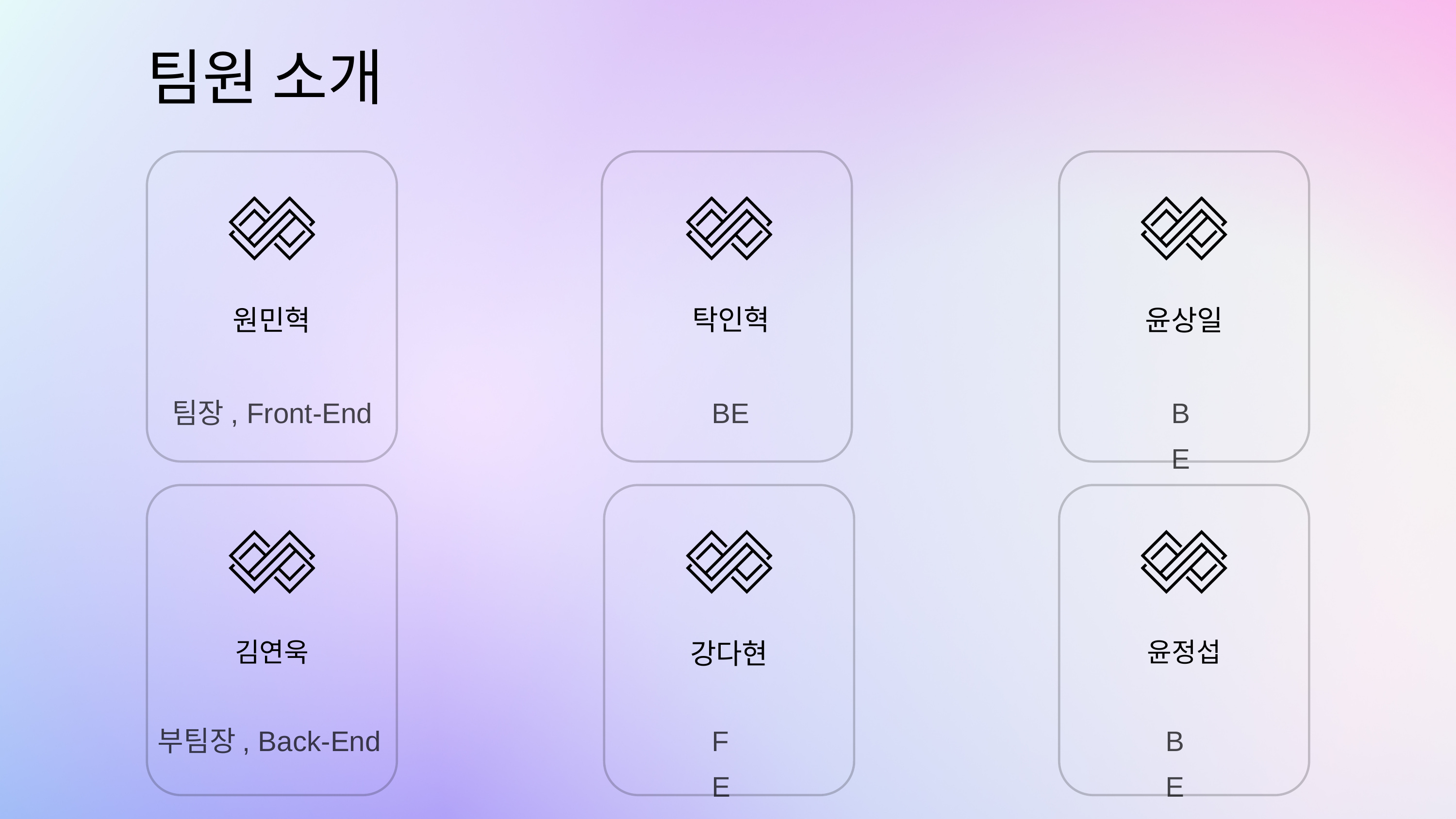

팀원 소개

탁인혁
원민혁
윤상일
BE
BE
팀장, Front-End

김연욱
강다현
윤정섭
부팀장, Back-End
FE
BE